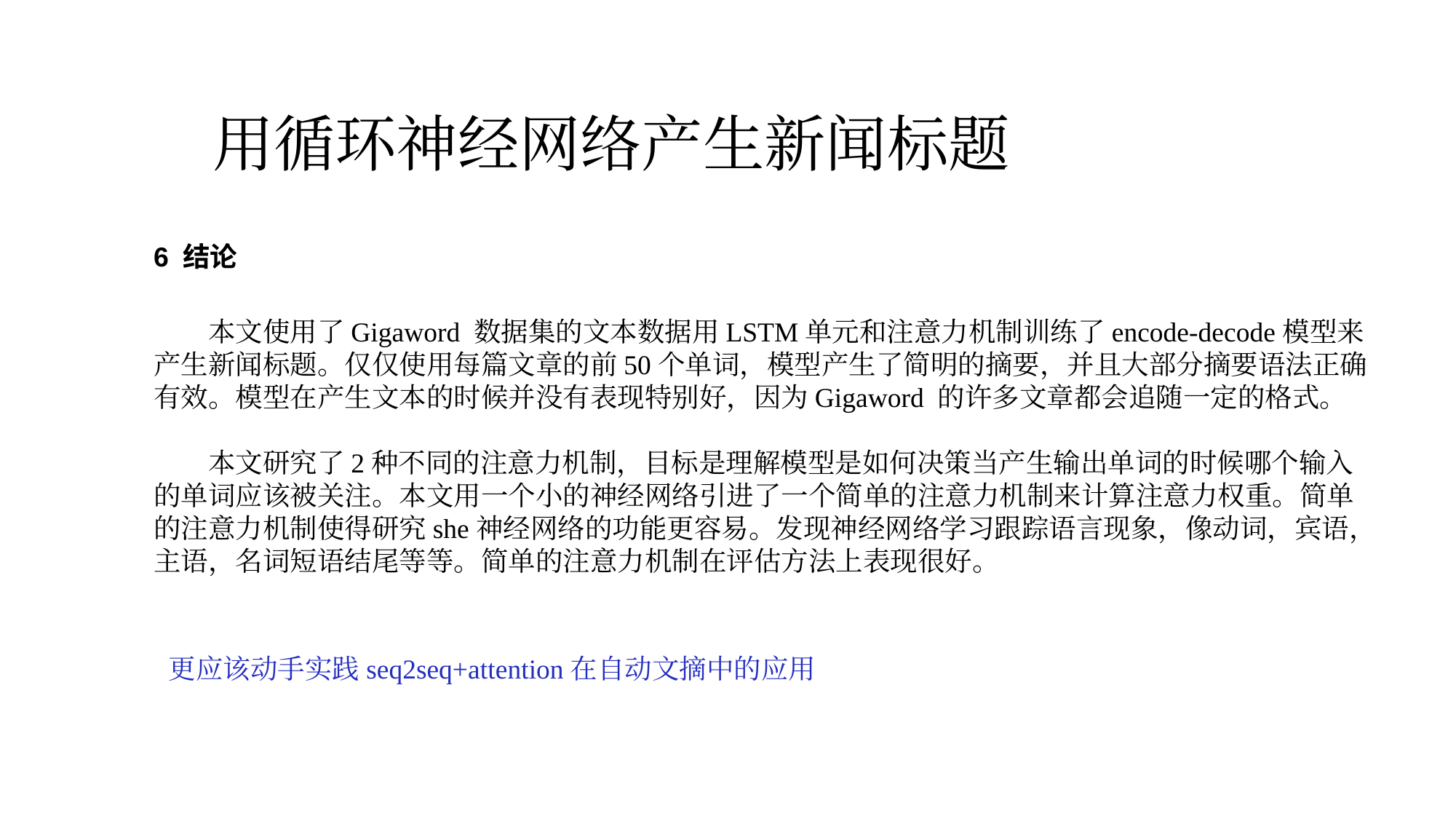

用循环神经网络产生新闻标题
6 结论
本文使用了Gigaword 数据集的文本数据用LSTM单元和注意力机制训练了encode-decode模型来产生新闻标题。仅仅使用每篇文章的前50个单词，模型产生了简明的摘要，并且大部分摘要语法正确有效。模型在产生文本的时候并没有表现特别好，因为Gigaword 的许多文章都会追随一定的格式。

本文研究了2种不同的注意力机制，目标是理解模型是如何决策当产生输出单词的时候哪个输入的单词应该被关注。本文用一个小的神经网络引进了一个简单的注意力机制来计算注意力权重。简单的注意力机制使得研究she神经网络的功能更容易。发现神经网络学习跟踪语言现象，像动词，宾语，主语，名词短语结尾等等。简单的注意力机制在评估方法上表现很好。
更应该动手实践seq2seq+attention在自动文摘中的应用